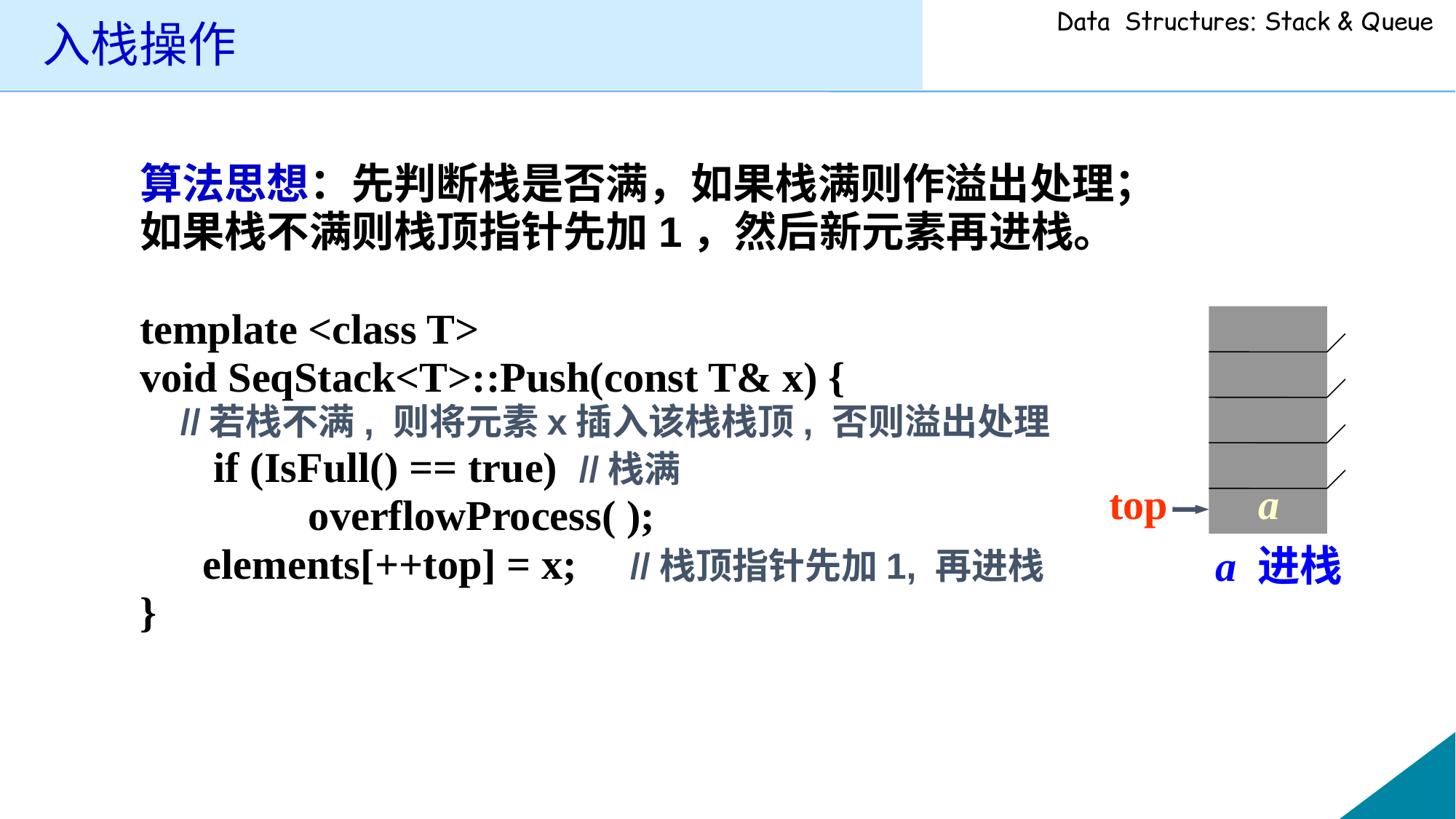

# 入栈操作
算法思想：先判断栈是否满，如果栈满则作溢出处理；如果栈不满则栈顶指针先加1，然后新元素再进栈。

template <class T>
void SeqStack<T>::Push(const T& x) {
    //若栈不满, 则将元素x插入该栈栈顶, 否则溢出处理
       if (IsFull() == true)  //栈满
                overflowProcess( );
      elements[++top] = x;     //栈顶指针先加1, 再进栈
}

top
a

a 进栈